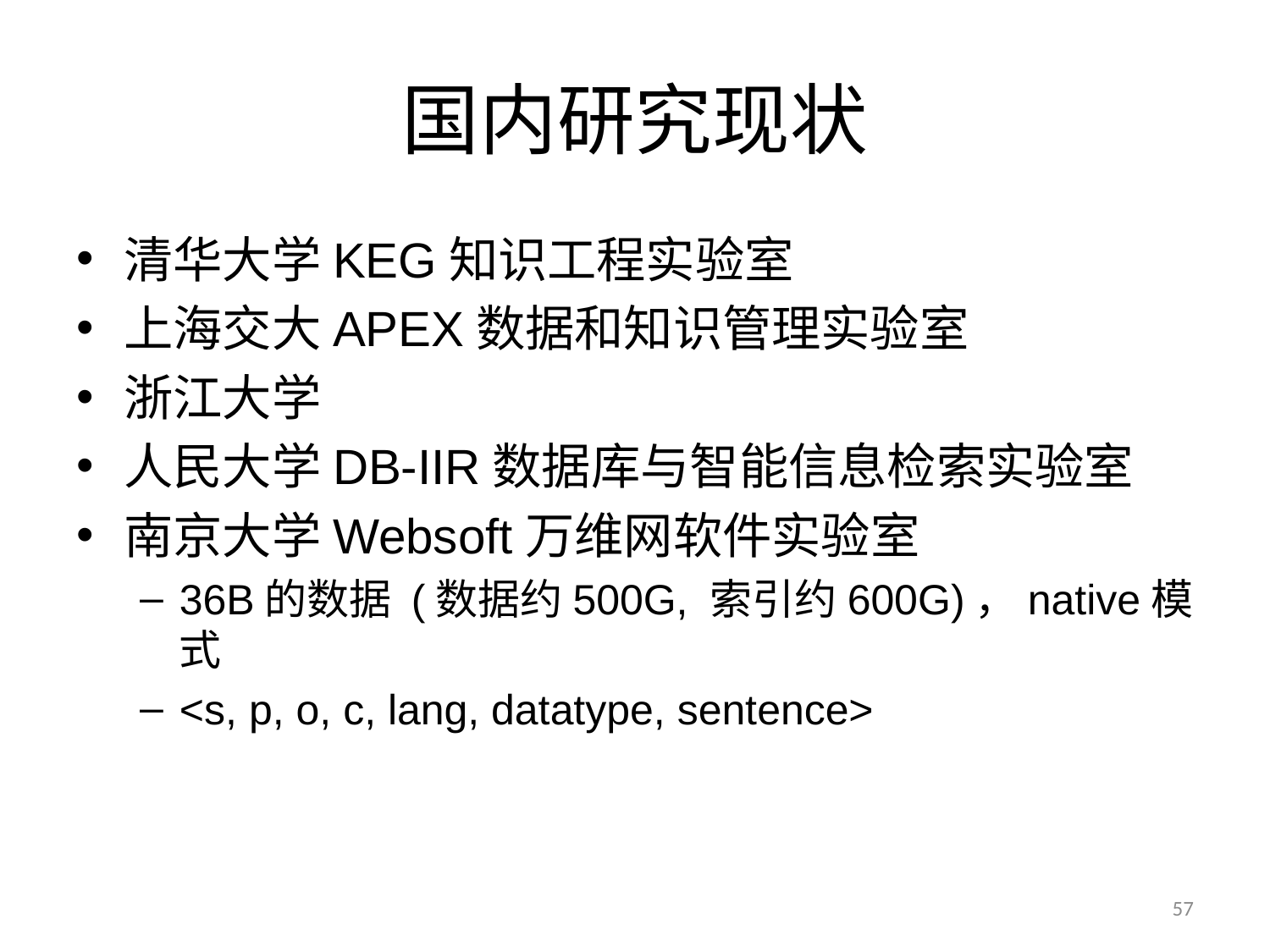

# 国内研究现状
清华大学KEG知识工程实验室
上海交大APEX数据和知识管理实验室
浙江大学
人民大学DB-IIR数据库与智能信息检索实验室
南京大学Websoft万维网软件实验室
36B的数据 (数据约500G, 索引约600G)，native模式
<s, p, o, c, lang, datatype, sentence>

57